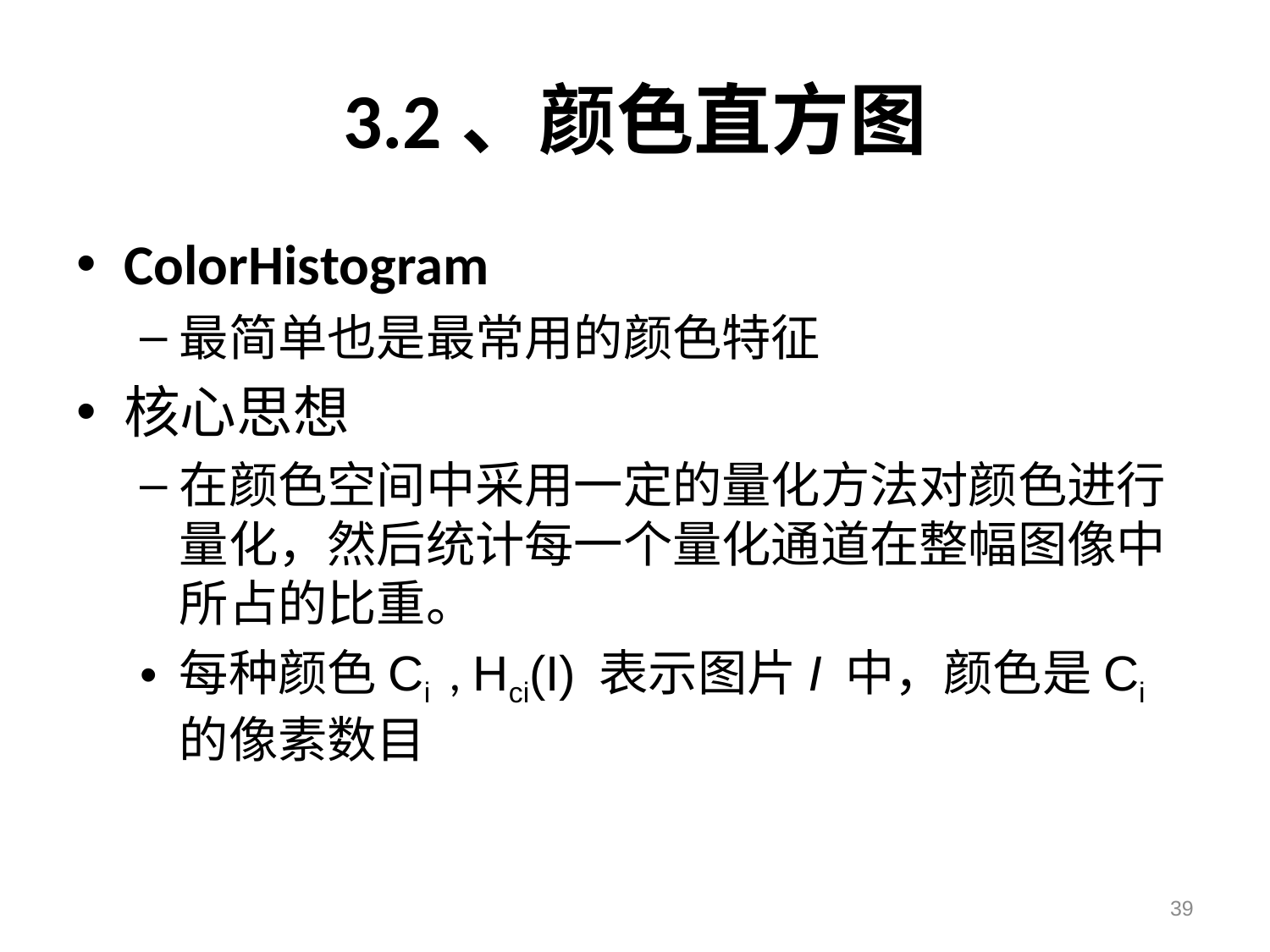

# 3.2、颜色直方图
ColorHistogram
最简单也是最常用的颜色特征
核心思想
在颜色空间中采用一定的量化方法对颜色进行量化，然后统计每一个量化通道在整幅图像中所占的比重。
每种颜色Ci  , Hci(I) 表示图片I 中，颜色是Ci的像素数目

39